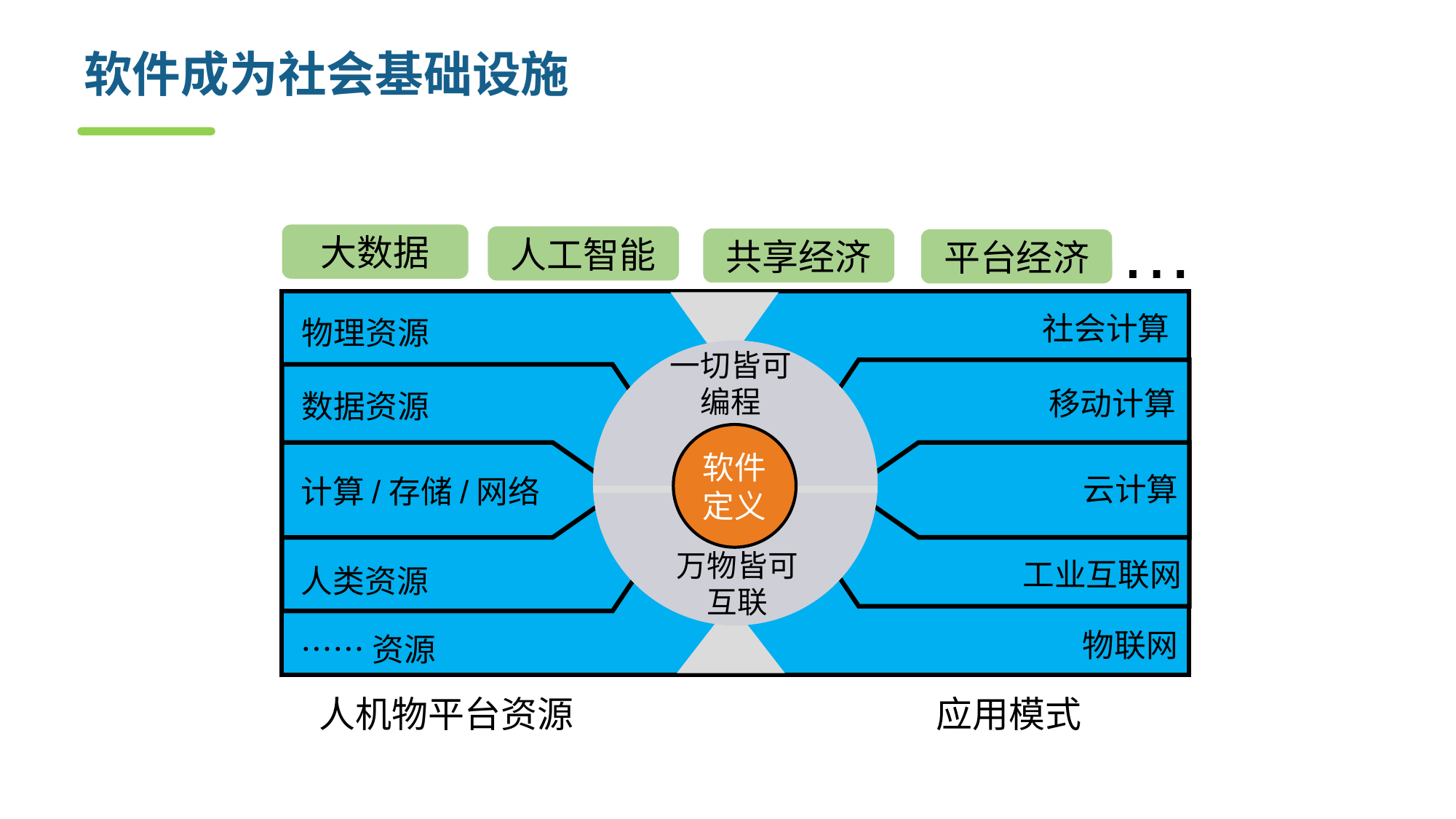

# 软件成为社会基础设施
…
大数据
人工智能
共享经济
平台经济

社会计算
物理资源

一切皆可
编程
移动计算
数据资源
软件定义
云计算
计算/存储/网络
万物皆可
互联
工业互联网
人类资源

物联网
……资源
人机物平台资源
应用模式
11